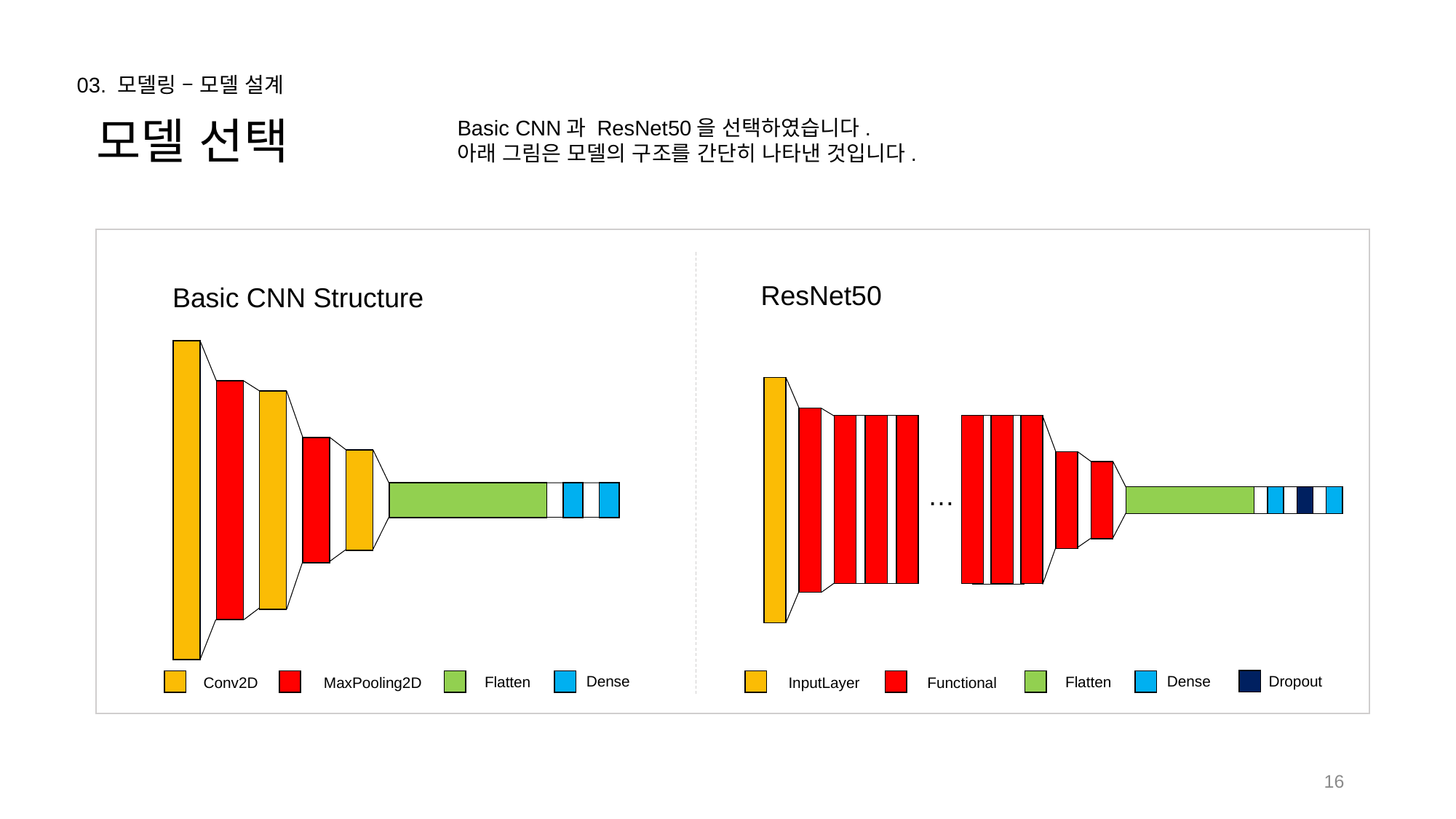

03. 모델링 – 모델 설계
모델 선택
Basic CNN과 ResNet50을 선택하였습니다.
아래 그림은 모델의 구조를 간단히 나타낸 것입니다.

ResNet50
Basic CNN Structure

…

Dense
Flatten
Conv2D
MaxPooling2D

Dense
Dropout
Flatten
InputLayer
Functional

16